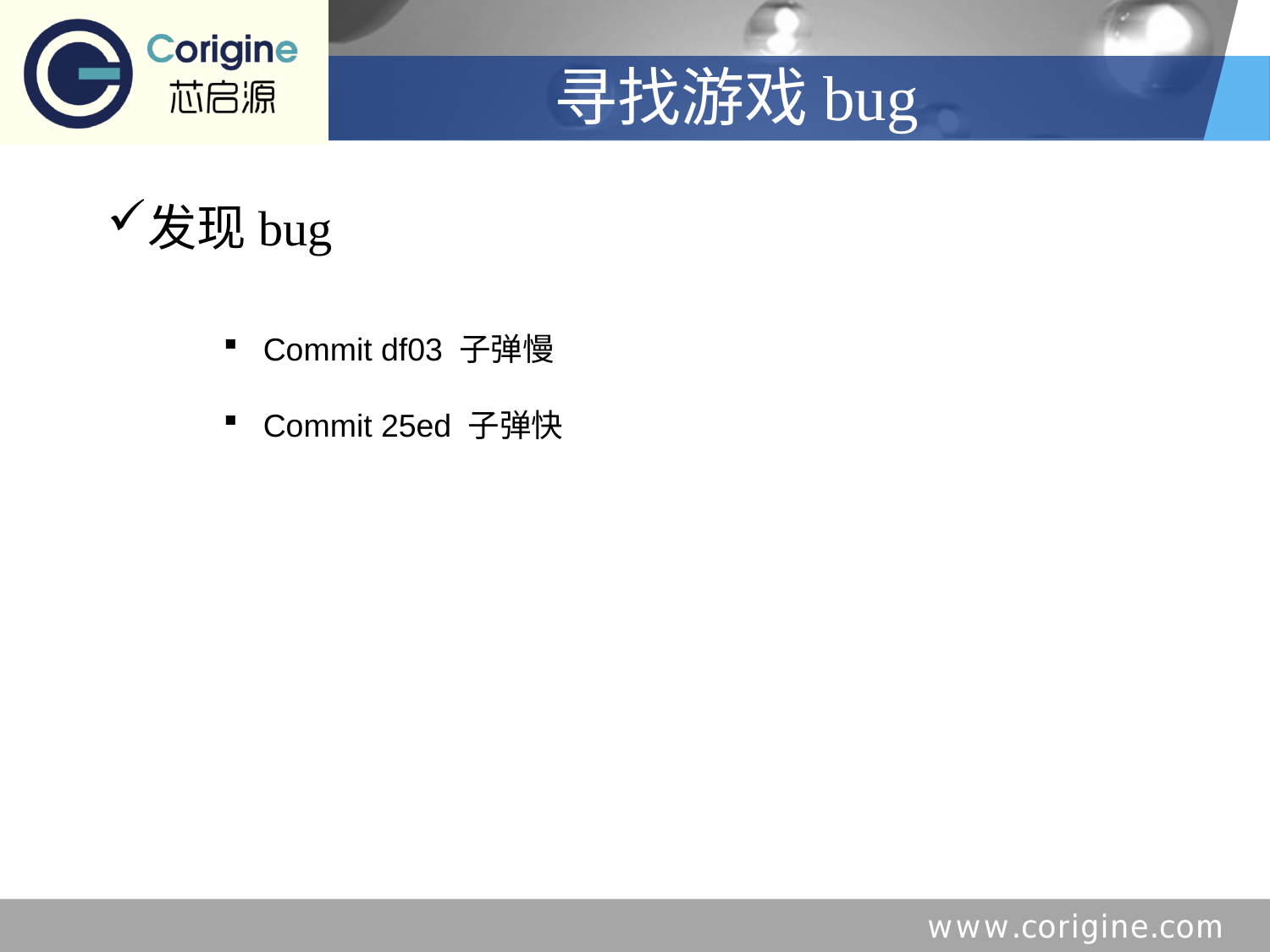

# 寻找游戏bug
发现bug

Commit df03 子弹慢

Commit 25ed 子弹快